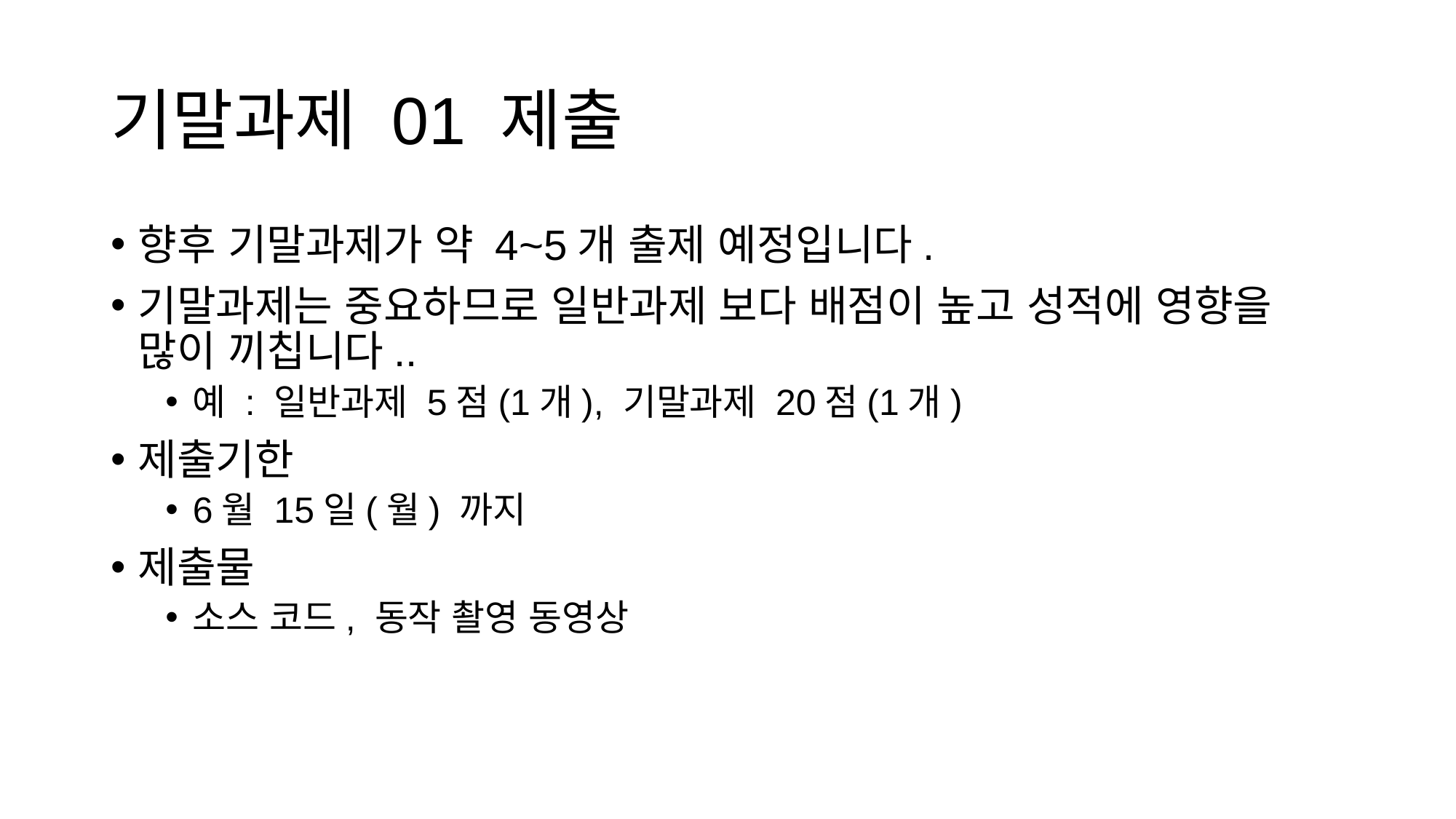

# 기말과제 01 제출
향후 기말과제가 약 4~5개 출제 예정입니다.
기말과제는 중요하므로 일반과제 보다 배점이 높고 성적에 영향을 많이 끼칩니다..
예 : 일반과제 5점(1개), 기말과제 20점(1개)
제출기한
6월 15일(월) 까지
제출물
소스 코드, 동작 촬영 동영상